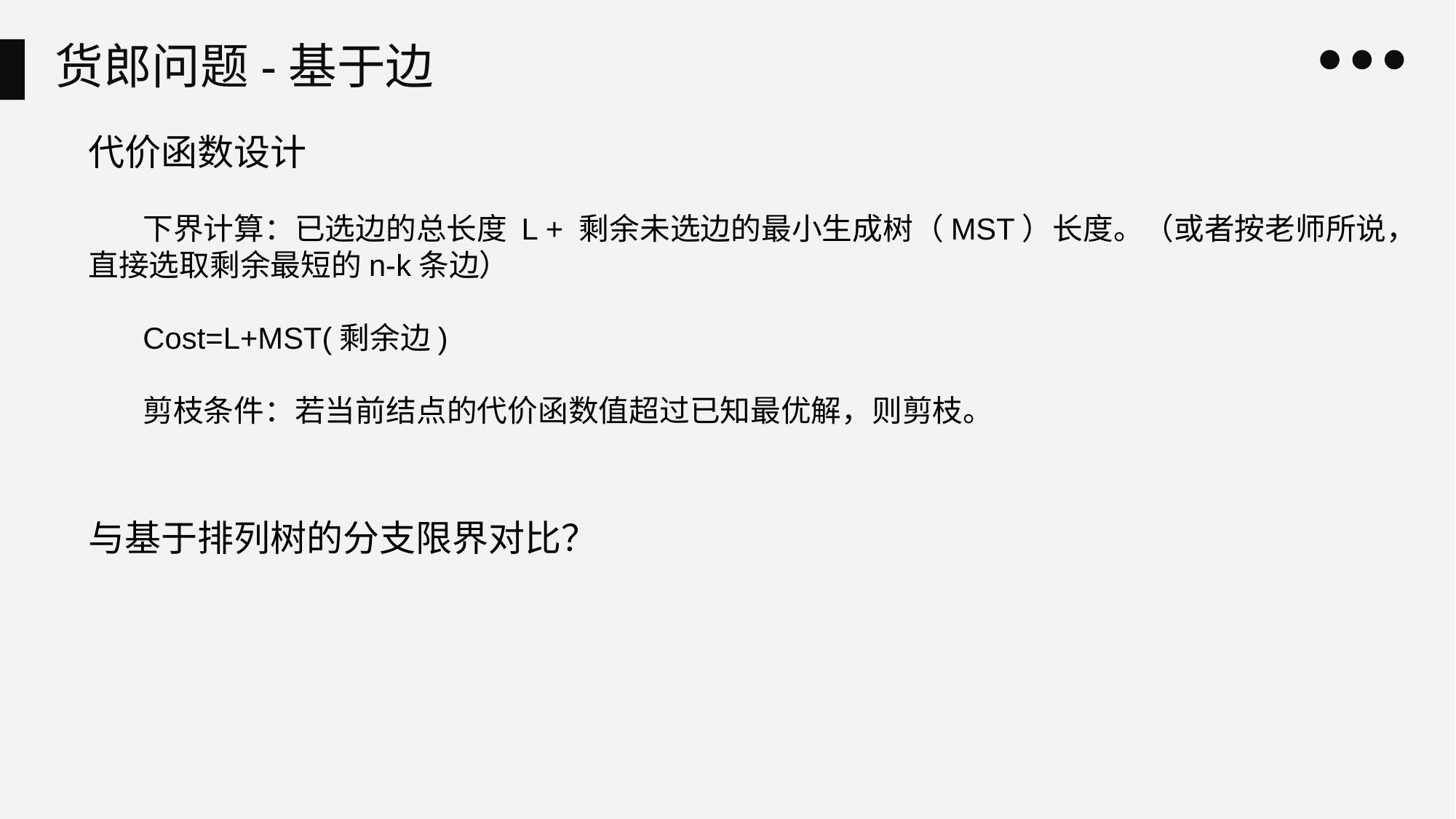

货郎问题-基于边

代价函数设计

下界计算：已选边的总长度 L + 剩余未选边的最小生成树（MST）长度。（或者按老师所说，直接选取剩余最短的n-k条边）

Cost=L+MST(剩余边)

剪枝条件：若当前结点的代价函数值超过已知最优解，则剪枝。

与基于排列树的分支限界对比？